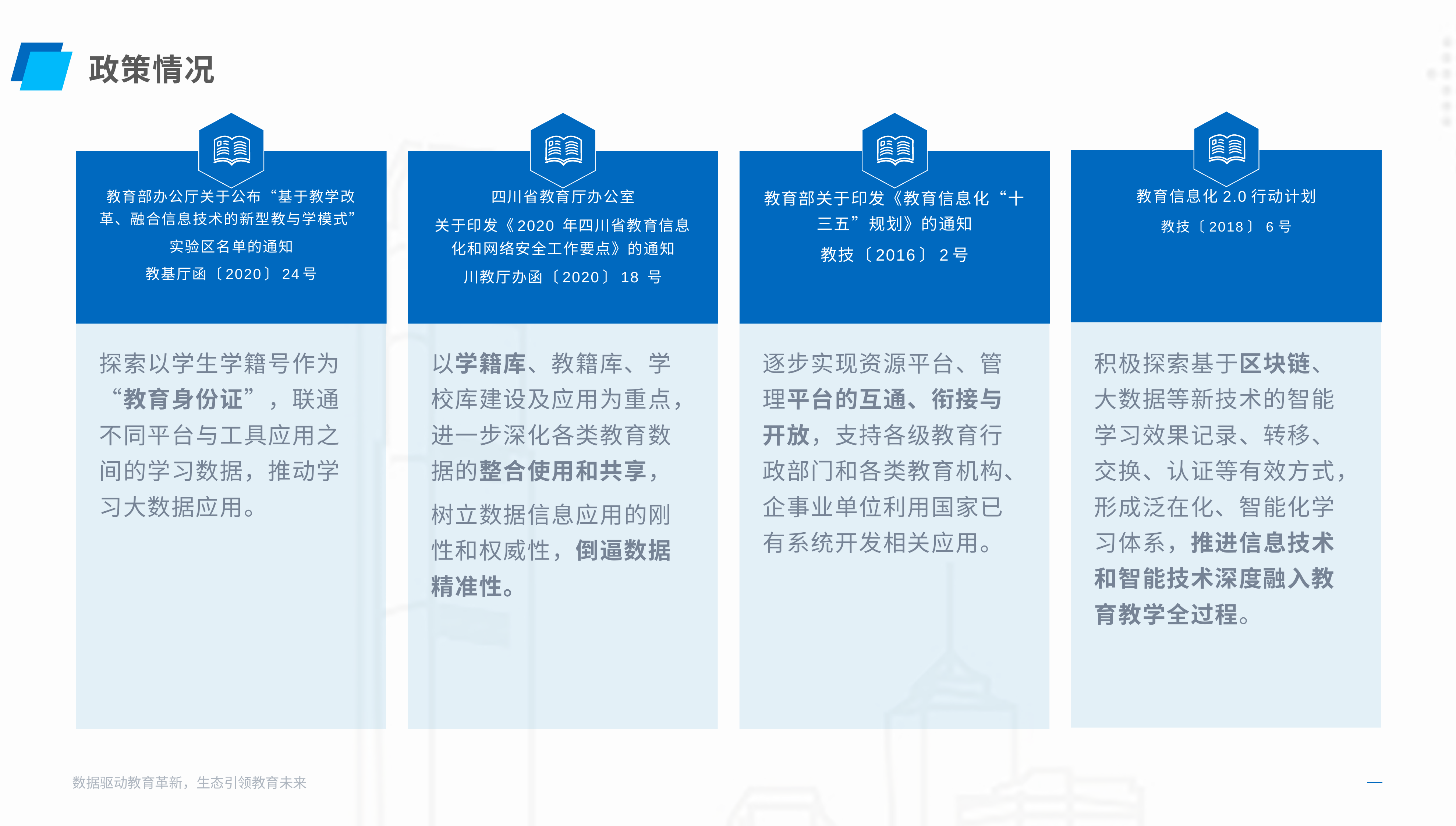

政策情况

教育信息化2.0行动计划
教技〔2018〕6号
教育部办公厅关于公布“基于教学改革、融合信息技术的新型教与学模式”
实验区名单的通知
教基厅函〔2020〕24号
四川省教育厅办公室
关于印发《2020 年四川省教育信息化和网络安全工作要点》的通知
川教厅办函〔2020〕18 号
教育部关于印发《教育信息化“十三五”规划》的通知
教技〔2016〕2号
积极探索基于区块链、大数据等新技术的智能学习效果记录、转移、交换、认证等有效方式，形成泛在化、智能化学习体系，推进信息技术和智能技术深度融入教育教学全过程。
探索以学生学籍号作为“教育身份证”，联通不同平台与工具应用之间的学习数据，推动学习大数据应用。
以学籍库、教籍库、学校库建设及应用为重点，进一步深化各类教育数据的整合使用和共享，
树立数据信息应用的刚性和权威性，倒逼数据精准性。
逐步实现资源平台、管理平台的互通、衔接与开放，支持各级教育行政部门和各类教育机构、企事业单位利用国家已有系统开发相关应用。